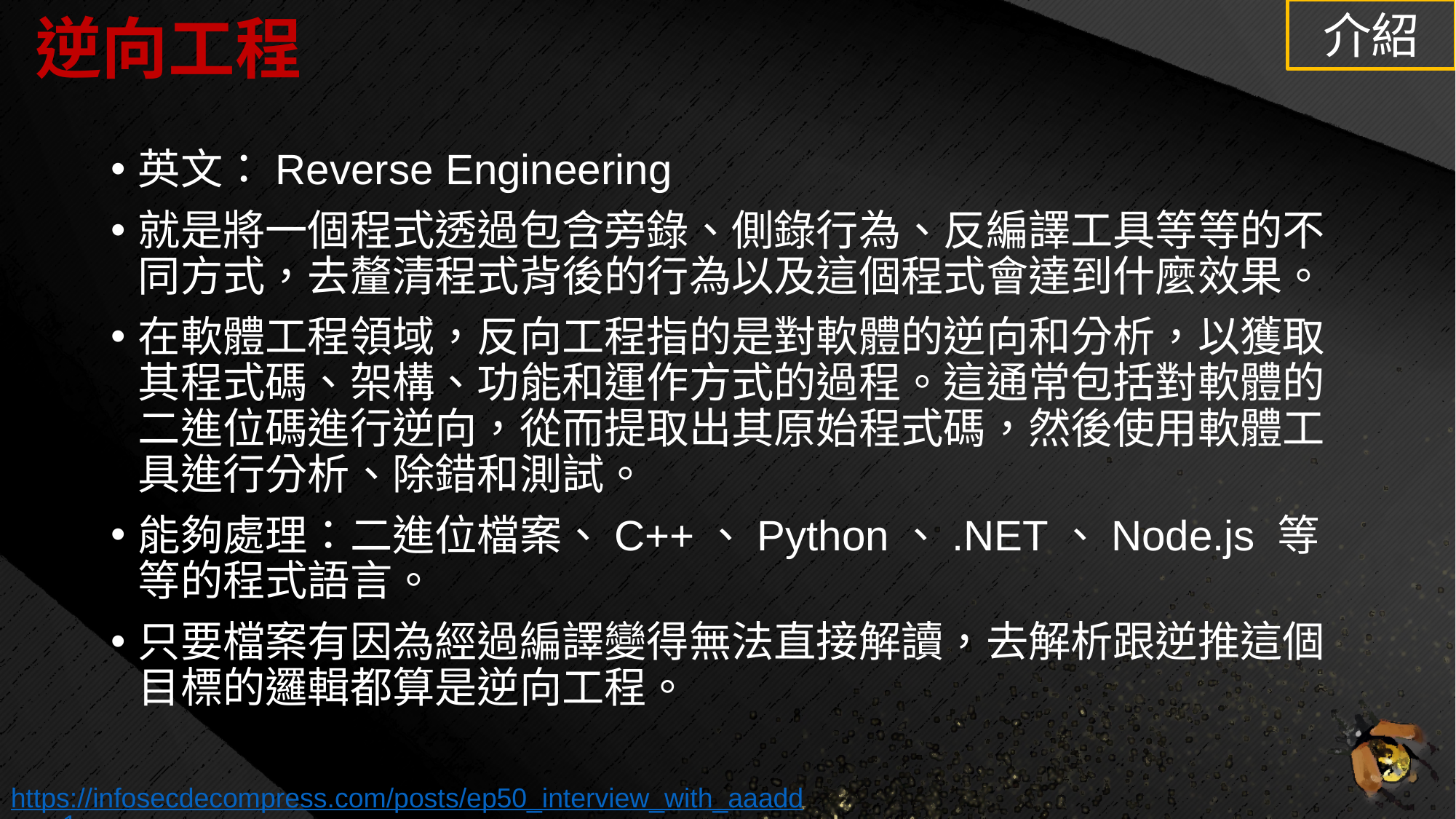

# 逆向工程
介紹
英文：Reverse Engineering
就是將一個程式透過包含旁錄、側錄行為、反編譯工具等等的不同方式，去釐清程式背後的行為以及這個程式會達到什麼效果。
在軟體工程領域，反向工程指的是對軟體的逆向和分析，以獲取其程式碼、架構、功能和運作方式的過程。這通常包括對軟體的二進位碼進行逆向，從而提取出其原始程式碼，然後使用軟體工具進行分析、除錯和測試。
能夠處理：二進位檔案、C++、Python、.NET、Node.js 等等的程式語言。
只要檔案有因為經過編譯變得無法直接解讀，去解析跟逆推這個目標的邏輯都算是逆向工程。
https://infosecdecompress.com/posts/ep50_interview_with_aaaddress1